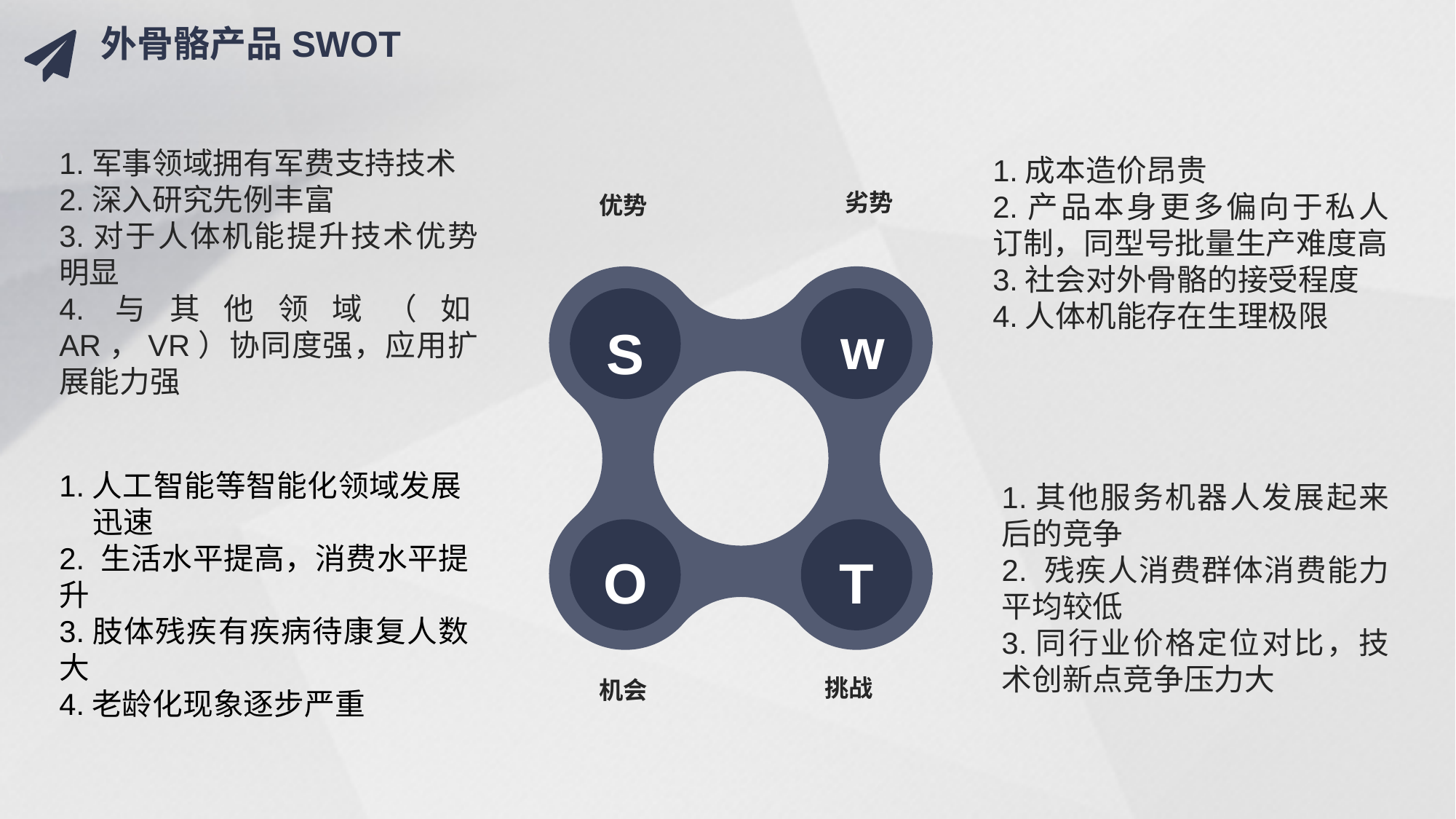

外骨骼产品SWOT
1.军事领域拥有军费支持技术
2.深入研究先例丰富
3.对于人体机能提升技术优势明显
4.与其他领域（如AR，VR）协同度强，应用扩展能力强
优势
劣势
1.成本造价昂贵
2.产品本身更多偏向于私人订制，同型号批量生产难度高
3.社会对外骨骼的接受程度
4.人体机能存在生理极限

w
S
1.人工智能等智能化领域发展       迅速
2. 生活水平提高，消费水平提升
3.肢体残疾有疾病待康复人数大
4.老龄化现象逐步严重

O
T
1.其他服务机器人发展起来后的竞争
2. 残疾人消费群体消费能力平均较低
3.同行业价格定位对比，技术创新点竞争压力大
机会
挑战